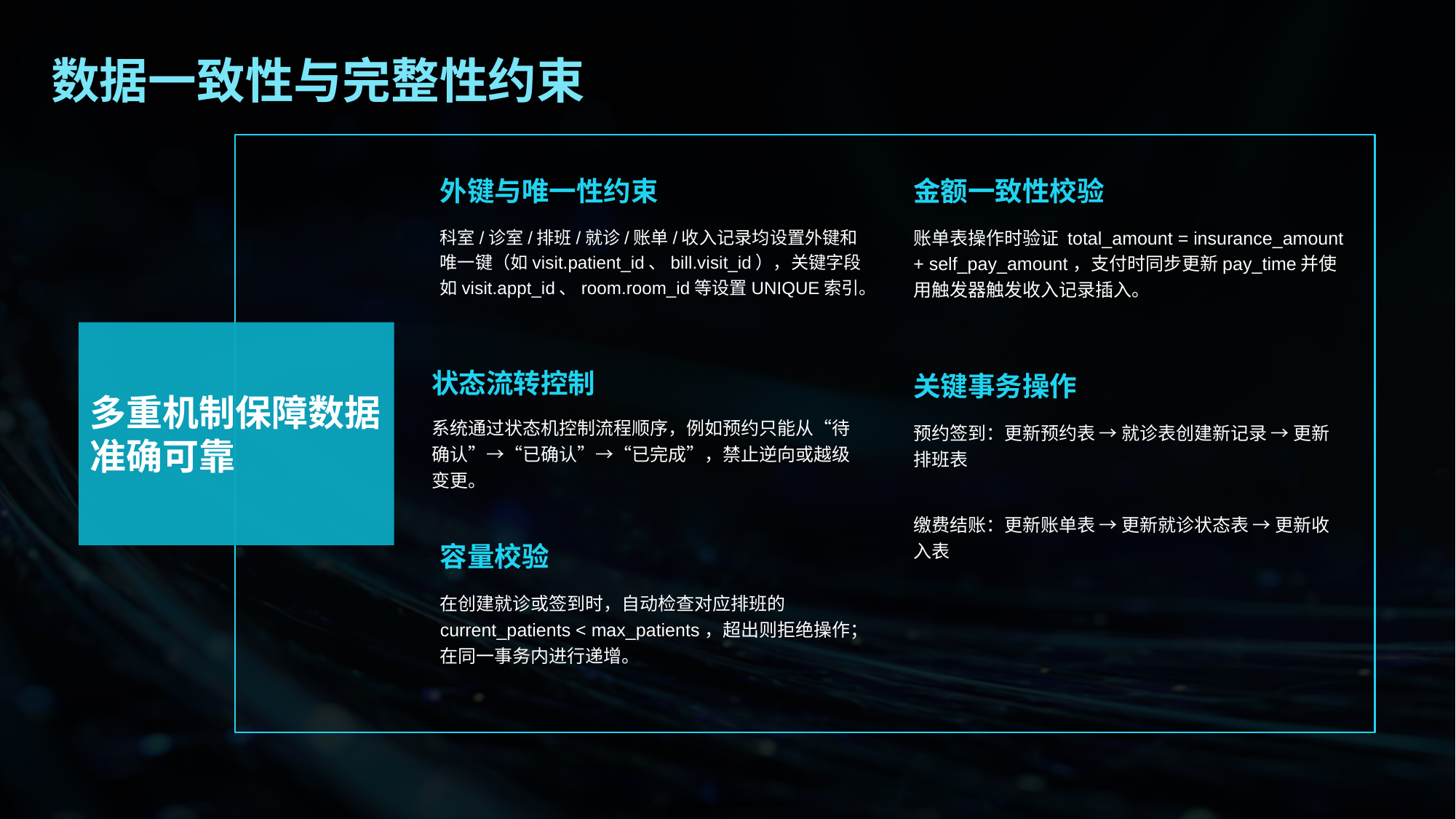

# 数据一致性与完整性约束

金额一致性校验
账单表操作时验证 total_amount = insurance_amount + self_pay_amount，支付时同步更新pay_time并使用触发器触发收入记录插入。
外键与唯一性约束
科室/诊室/排班/就诊/账单/收入记录均设置外键和唯一键（如visit.patient_id、bill.visit_id），关键字段如visit.appt_id、room.room_id等设置UNIQUE索引。
多重机制保障数据准确可靠
状态流转控制
系统通过状态机控制流程顺序，例如预约只能从“待确认”→“已确认”→“已完成”，禁止逆向或越级变更。
关键事务操作
预约签到：更新预约表 → 就诊表创建新记录 → 更新排班表

缴费结账：更新账单表 → 更新就诊状态表 → 更新收入表
容量校验
在创建就诊或签到时，自动检查对应排班的current_patients < max_patients，超出则拒绝操作；在同一事务内进行递增。